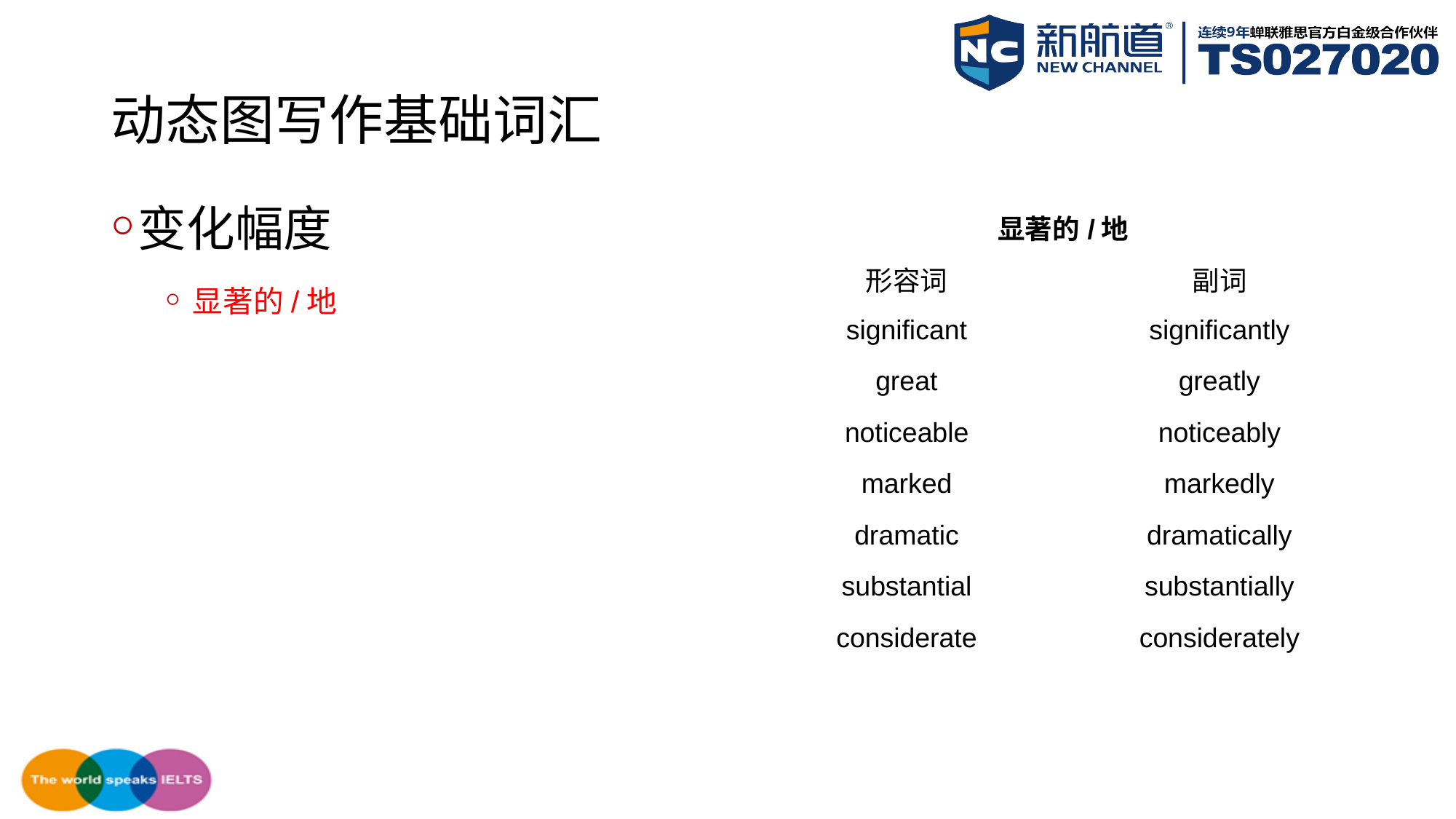

# 动态图写作基础词汇
变化幅度
显著的/地

| 显著的/地 |  |
| --- | --- |
| 形容词 | 副词 |
| significant | significantly |
| great | greatly |
| noticeable | noticeably |
| marked | markedly |
| dramatic | dramatically |
| substantial | substantially |
| considerate | considerately |